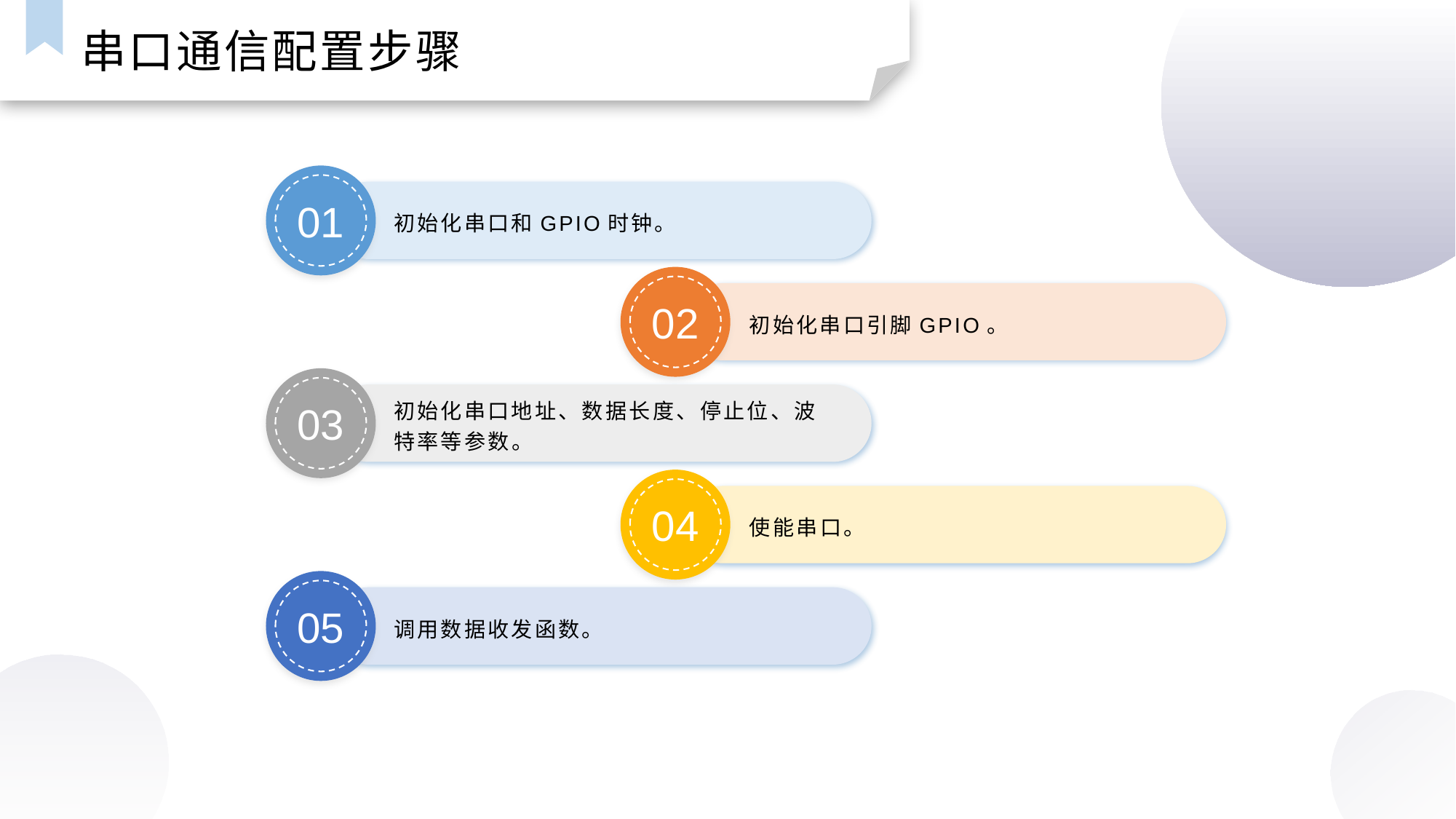

串口通信配置步骤

01

初始化串口和GPIO时钟。

02

初始化串口引脚GPIO。

03

初始化串口地址、数据长度、停止位、波特率等参数。

04

使能串口。

05

调用数据收发函数。